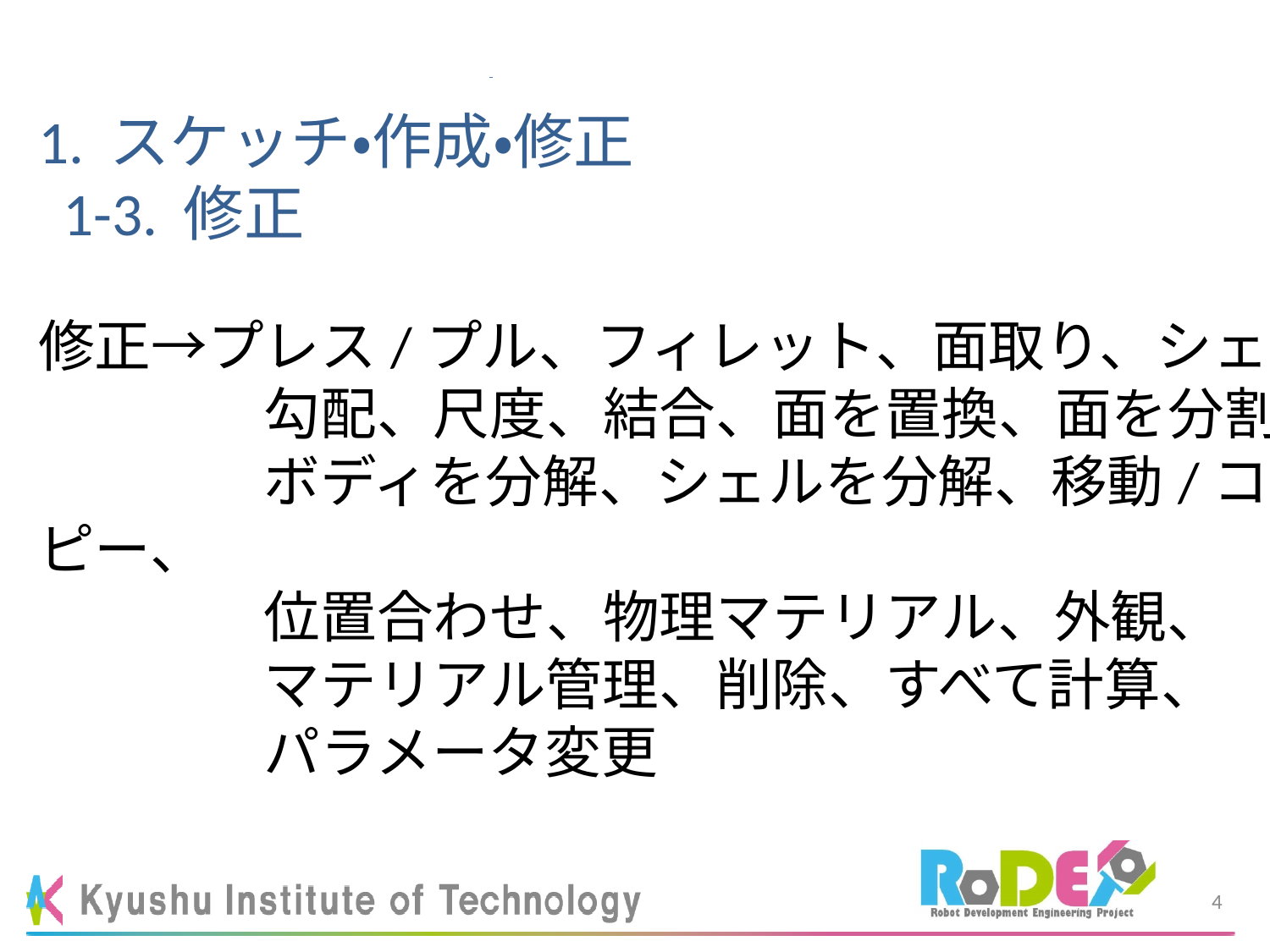

# 1. スケッチ・作成・修正 1-3. 修正
修正→プレス/プル、フィレット、面取り、シェル、
　　　　勾配、尺度、結合、面を置換、面を分割、
　　　　ボディを分解、シェルを分解、移動/コピー、
　　　　位置合わせ、物理マテリアル、外観、
　　　　マテリアル管理、削除、すべて計算、
　　　　パラメータ変更
4